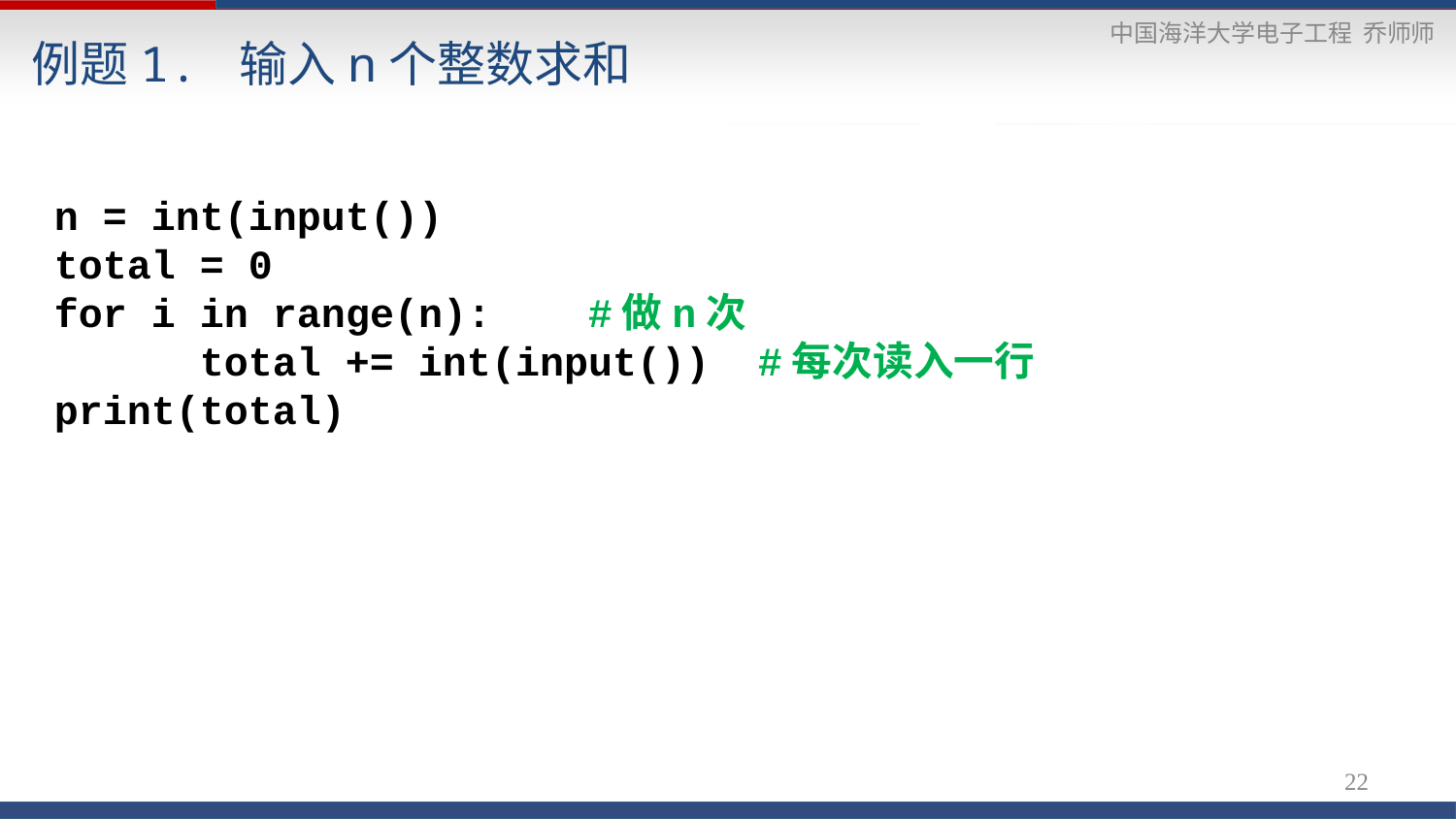

# 例题1. 输入n个整数求和

n = int(input())
total = 0
for i in range(n):    #做n次
	total += int(input())  #每次读入一行
print(total)

22